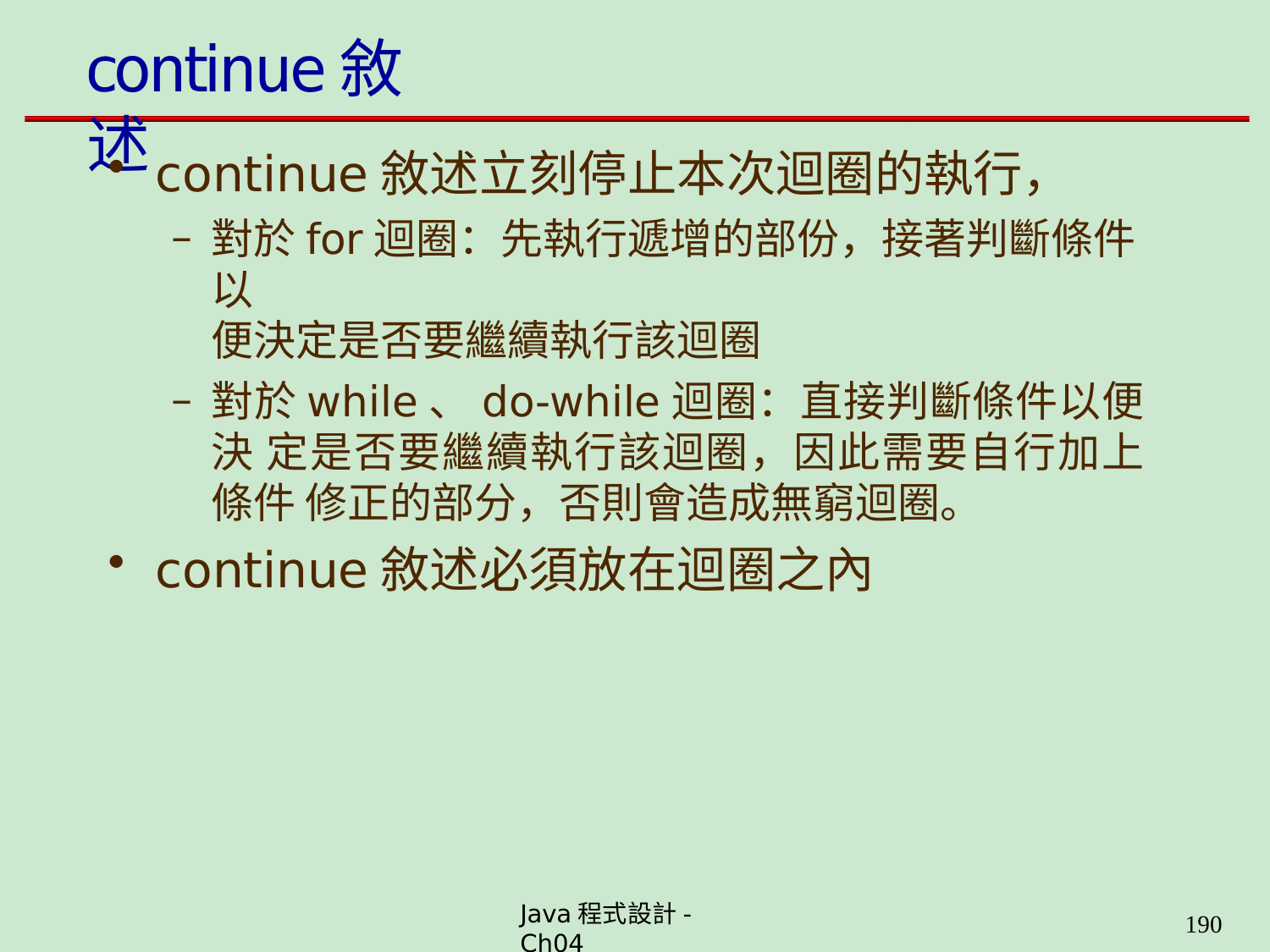

# continue敘述
continue敘述立刻停止本次迴圈的執行，
對於for迴圈：先執行遞增的部份，接著判斷條件以
便決定是否要繼續執行該迴圈
對於while、do-while迴圈：直接判斷條件以便決 定是否要繼續執行該迴圈，因此需要自行加上條件 修正的部分，否則會造成無窮迴圈。
continue敘述必須放在迴圈之內
Java程式設計-Ch04
190